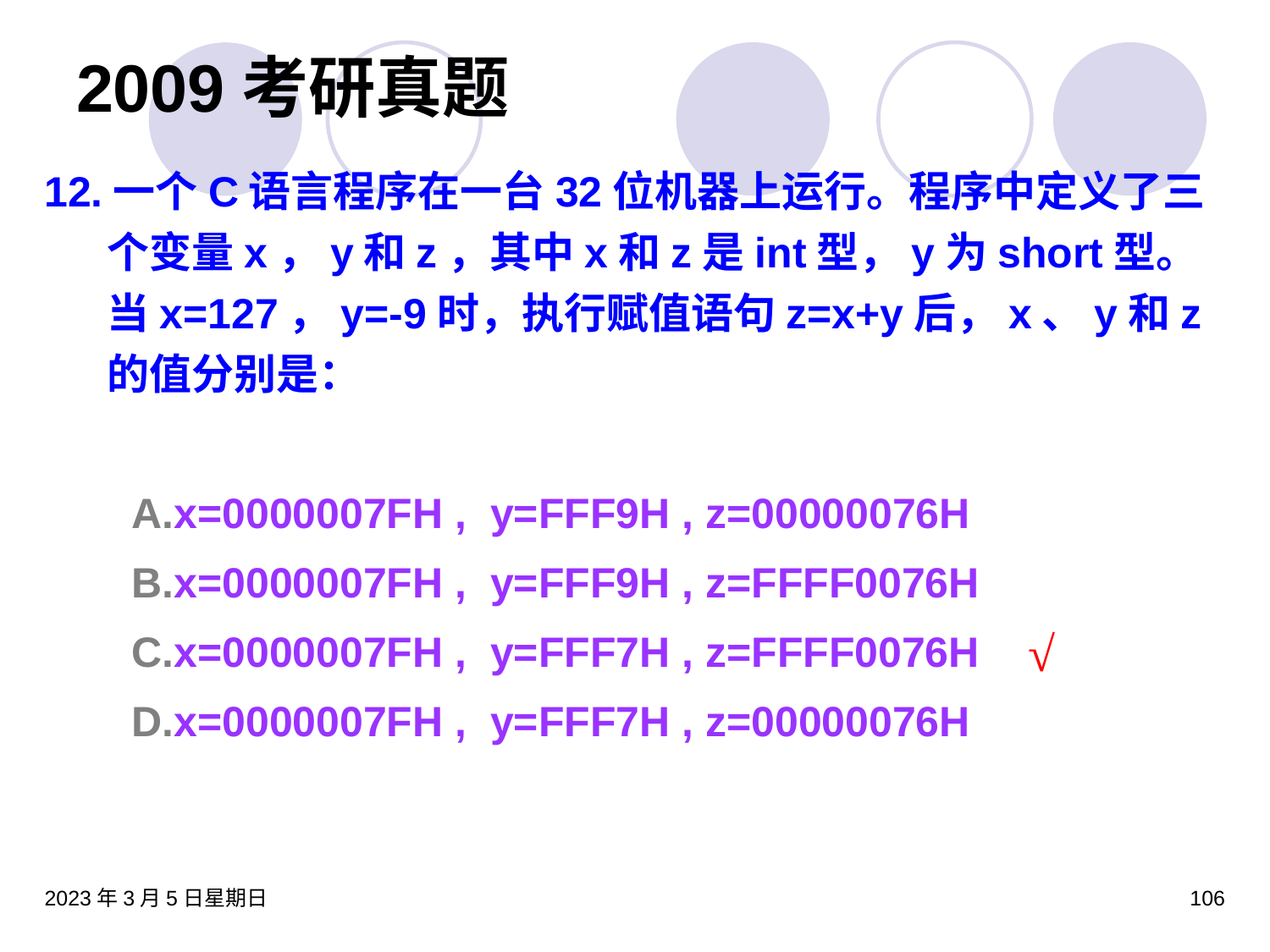

2009考研真题
12.一个C语言程序在一台32位机器上运行。程序中定义了三个变量x，y和z，其中x和z是int型，y为short型。当x=127，y=-9时，执行赋值语句z=x+y后，x、y和z的值分别是：

x=0000007FH ,  y=FFF9H , z=00000076H
x=0000007FH ,  y=FFF9H , z=FFFF0076H
x=0000007FH ,  y=FFF7H , z=FFFF0076H
x=0000007FH ,  y=FFF7H , z=00000076H
√
2023年3月5日星期日
106